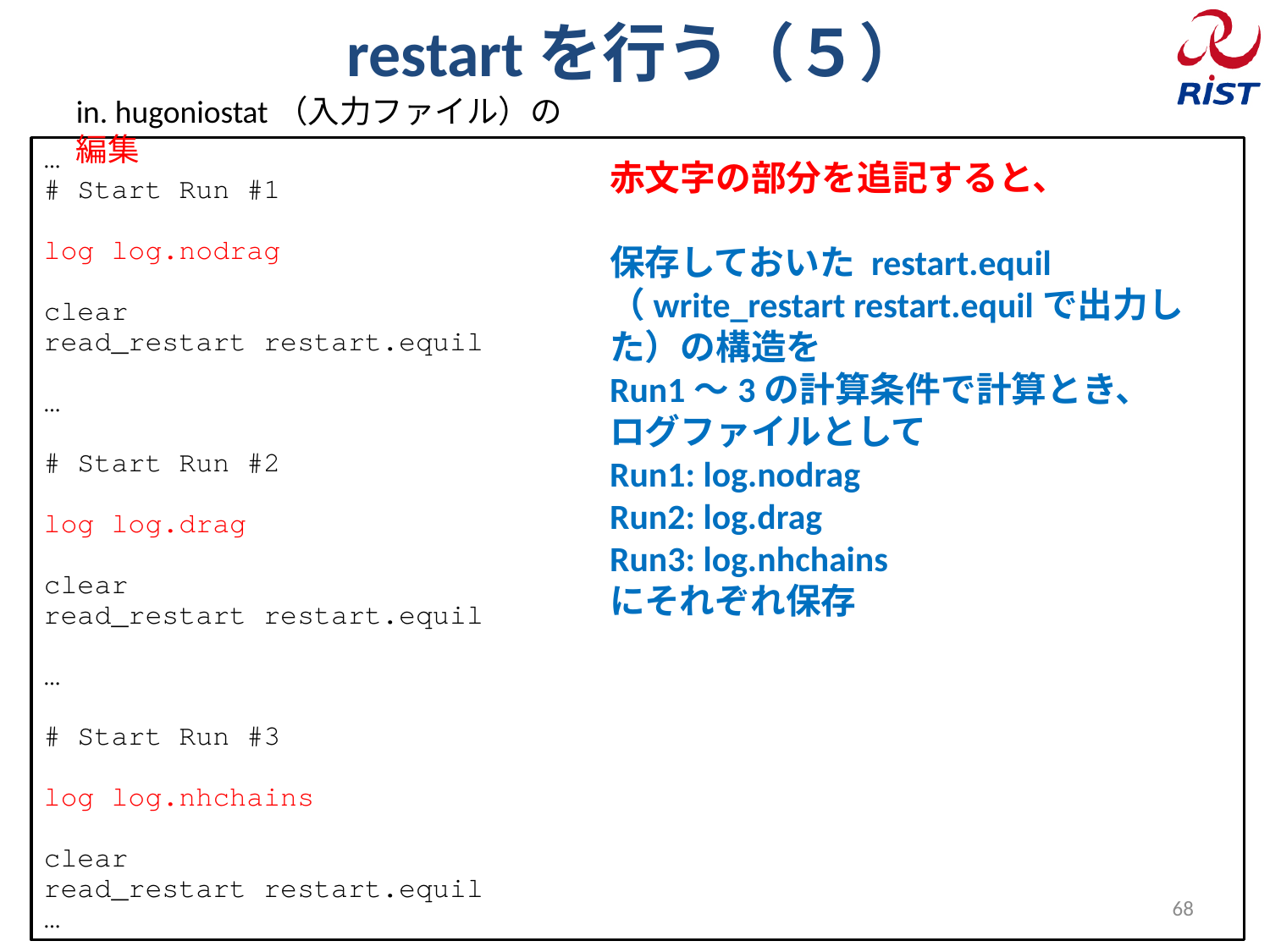

# restartを行う（５）
in. hugoniostat（入力ファイル）の編集
…
# Start Run #1

log log.nodrag

clear
read_restart restart.equil
…

# Start Run #2

log log.drag

clear
read_restart restart.equil

…

# Start Run #3

log log.nhchains

clear
read_restart restart.equil
…
赤文字の部分を追記すると、

保存しておいた restart.equil （write_restart restart.equilで出力した）の構造を
Run1〜3の計算条件で計算とき、
ログファイルとして
Run1: log.nodrag
Run2: log.drag
Run3: log.nhchains
にそれぞれ保存
68